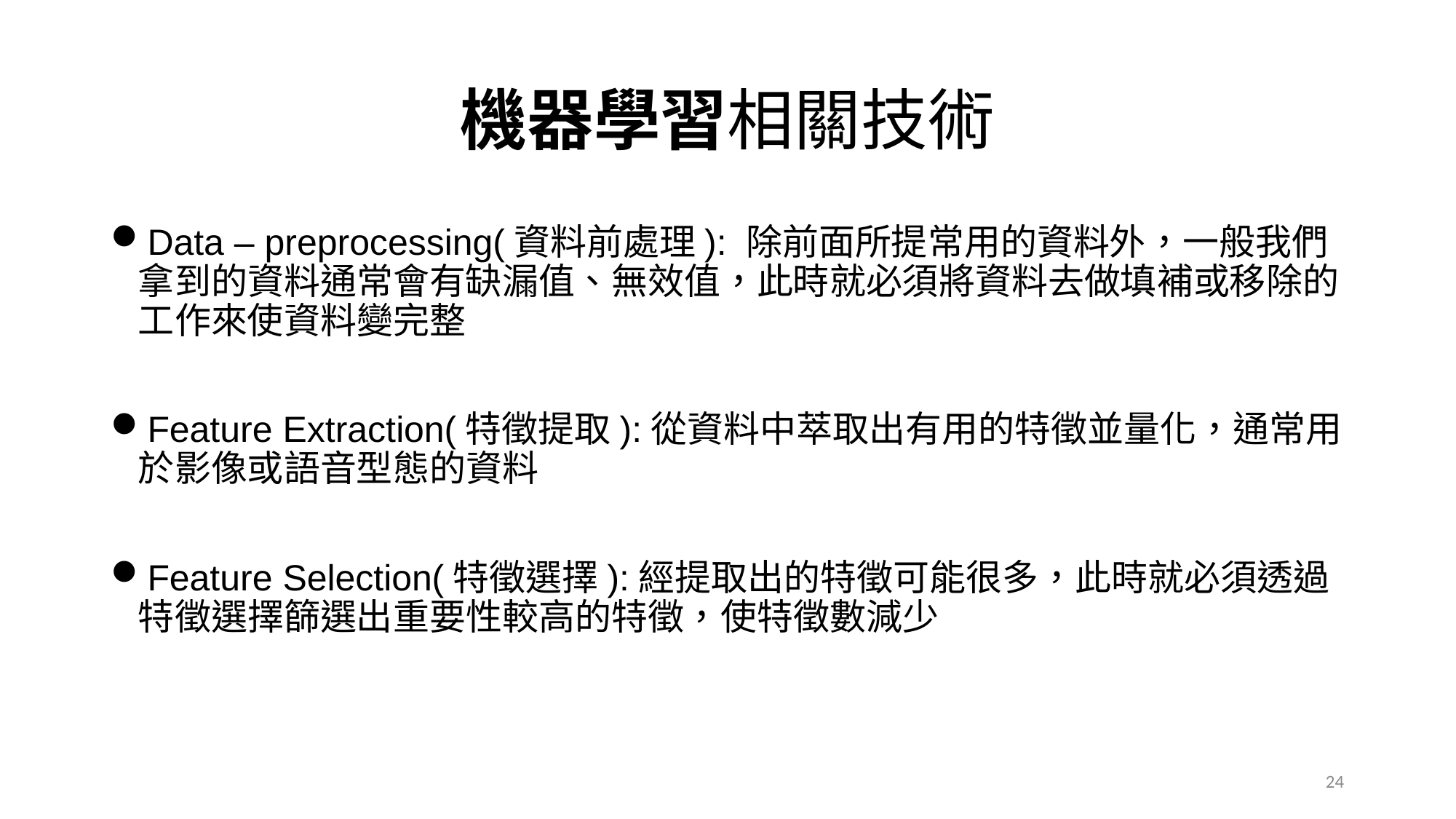

# 機器學習相關技術
Data – preprocessing(資料前處理): 除前面所提常用的資料外，一般我們拿到的資料通常會有缺漏值、無效值，此時就必須將資料去做填補或移除的工作來使資料變完整

Feature Extraction(特徵提取):從資料中萃取出有用的特徵並量化，通常用於影像或語音型態的資料

Feature Selection(特徵選擇):經提取出的特徵可能很多，此時就必須透過特徵選擇篩選出重要性較高的特徵，使特徵數減少

24